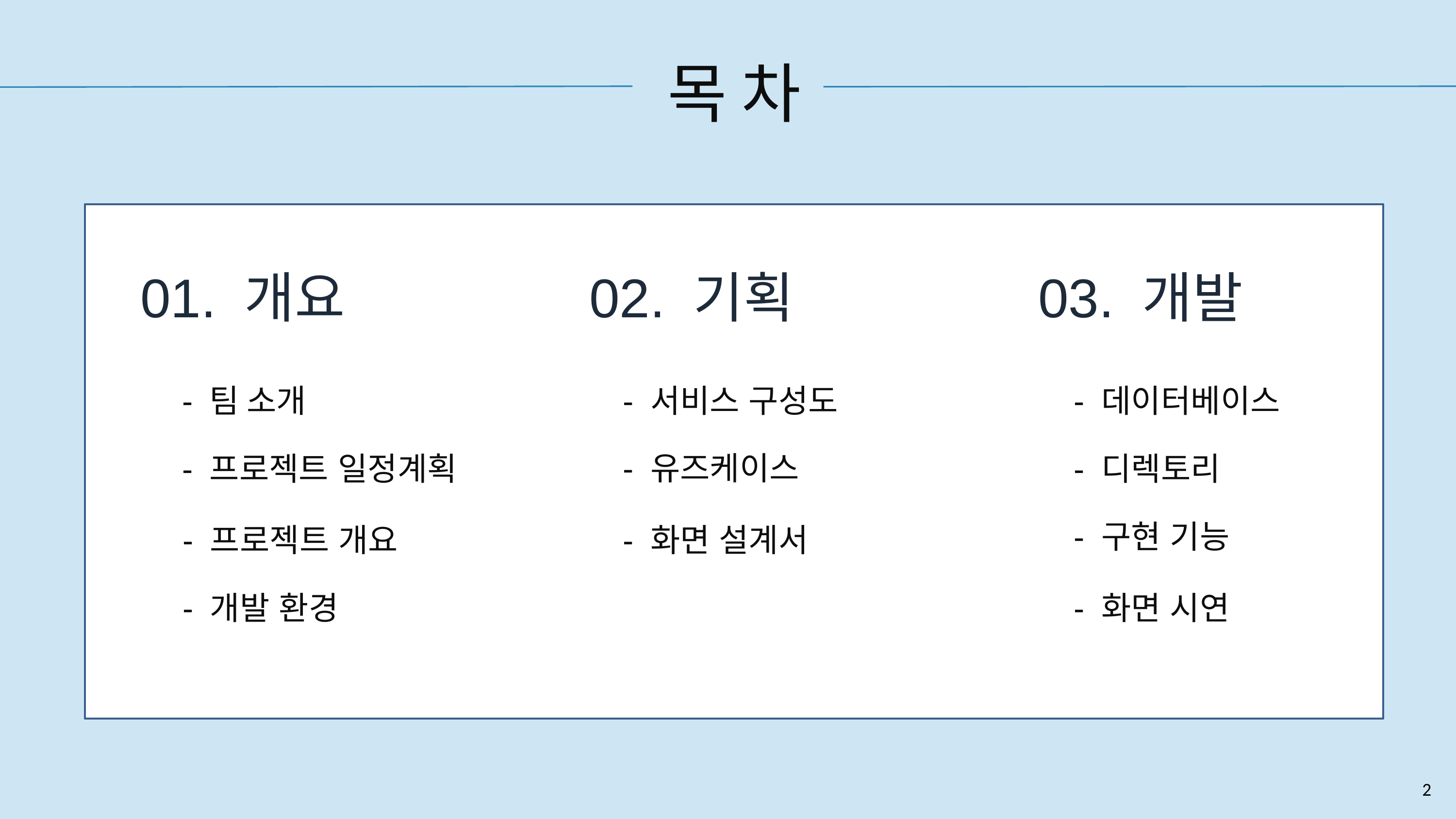

목 차

03. 개발
01. 개요
02. 기획
- 팀 소개
- 서비스 구성도
- 데이터베이스
- 유즈케이스
- 프로젝트 일정계획
- 디렉토리
- 구현 기능
- 프로젝트 개요
- 화면 설계서
- 화면 시연
- 개발 환경
2